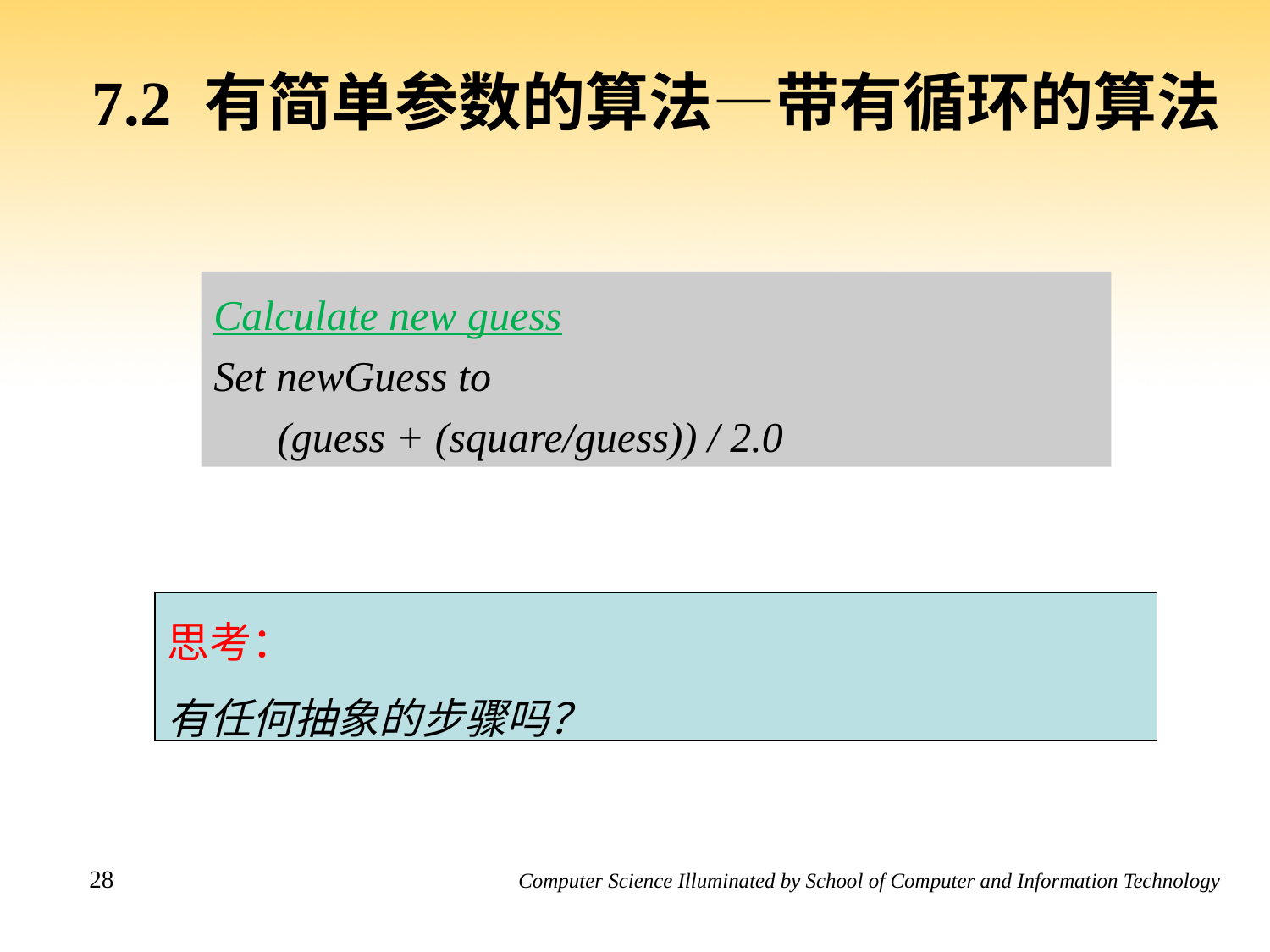

7.2 有简单参数的算法—带有循环的算法
Calculate new guess
Set newGuess to
	(guess + (square/guess)) / 2.0
思考：
有任何抽象的步骤吗？
28